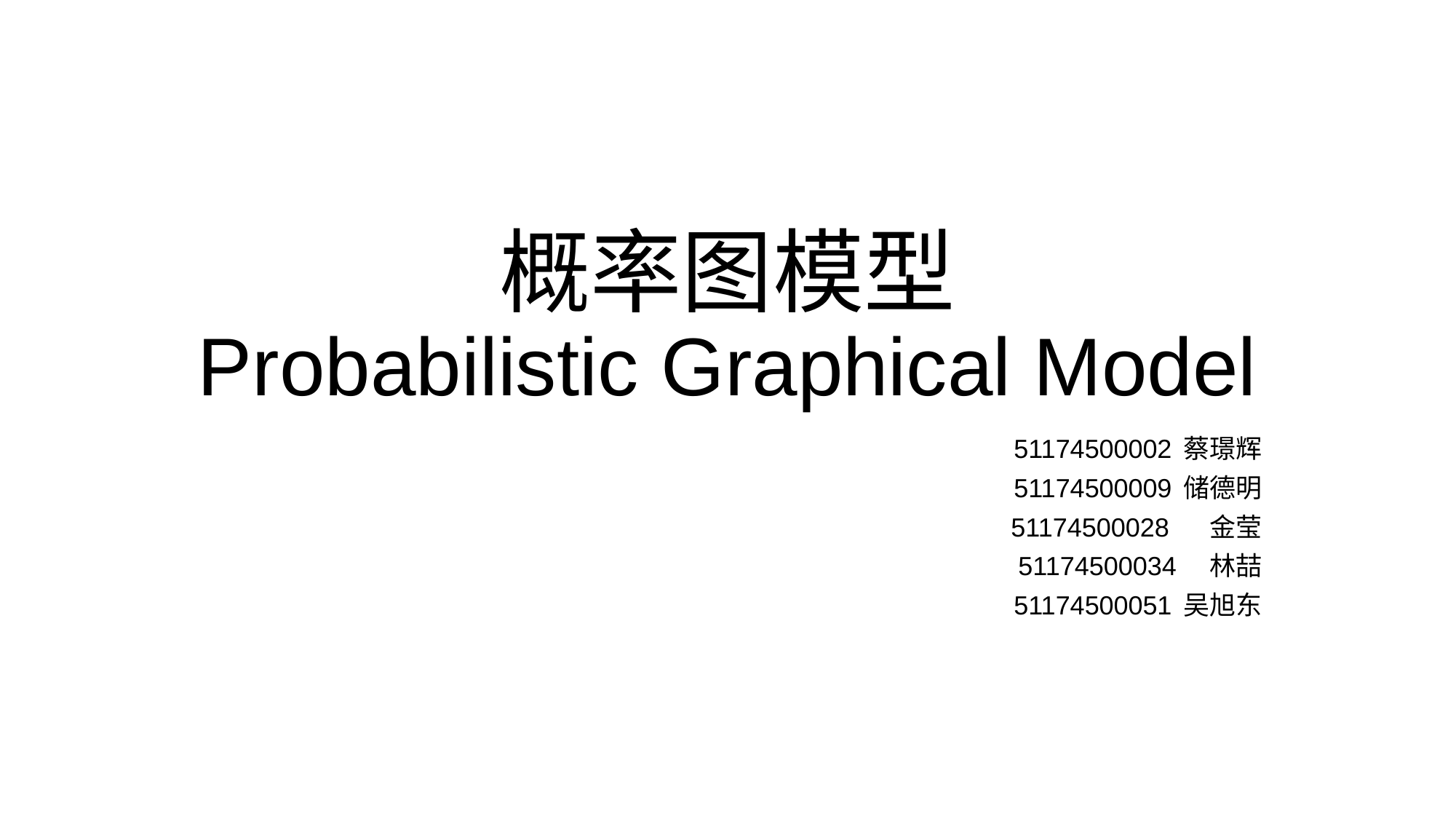

# 概率图模型 Probabilistic Graphical Model
51174500002 蔡璟辉
51174500009 储德明
51174500028     金莹
51174500034    林喆
51174500051 吴旭东